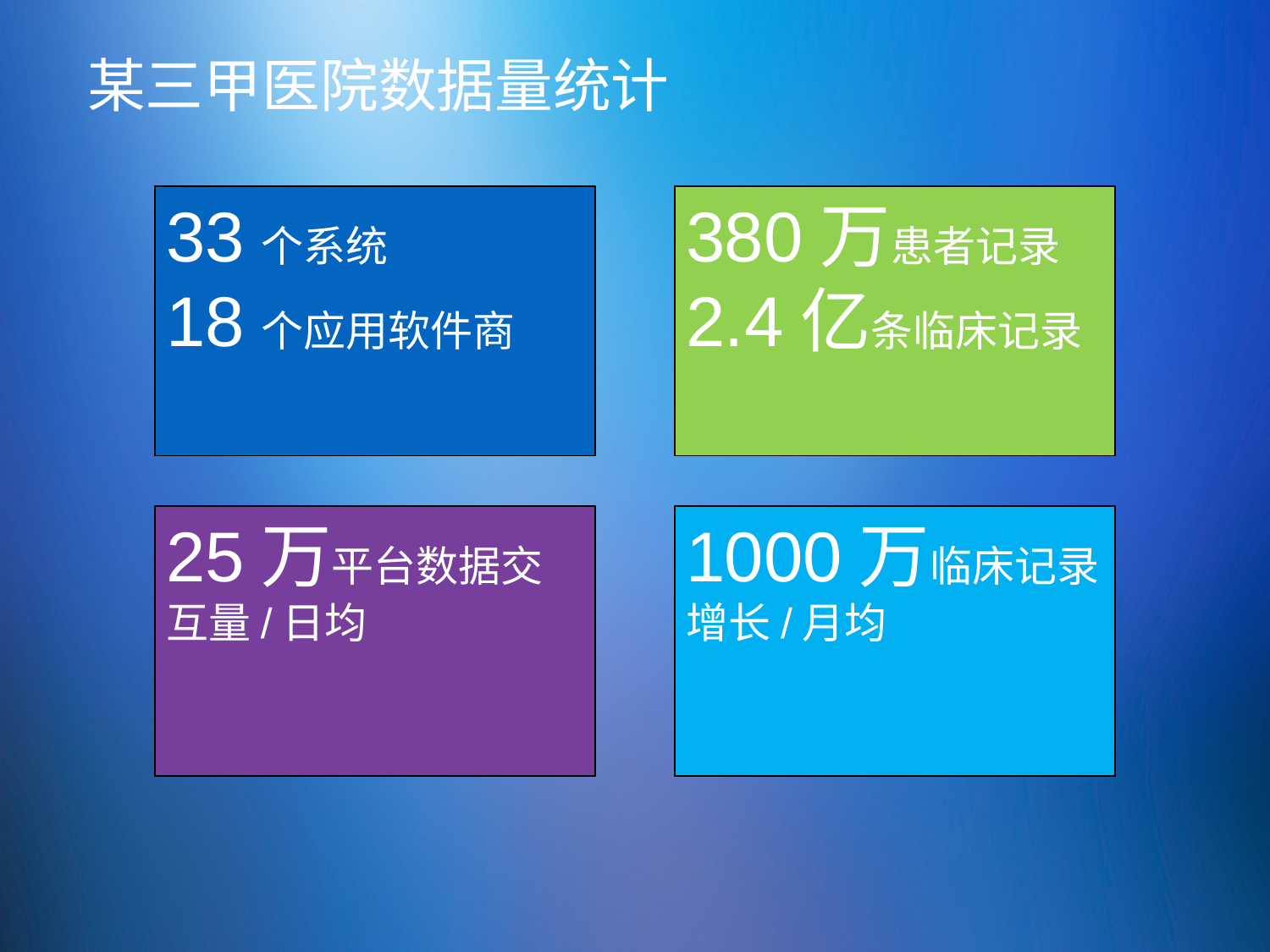

# 某三甲医院数据量统计
33个系统
18个应用软件商
380万患者记录
2.4亿条临床记录

25万平台数据交互量/日均
1000万临床记录增长/月均